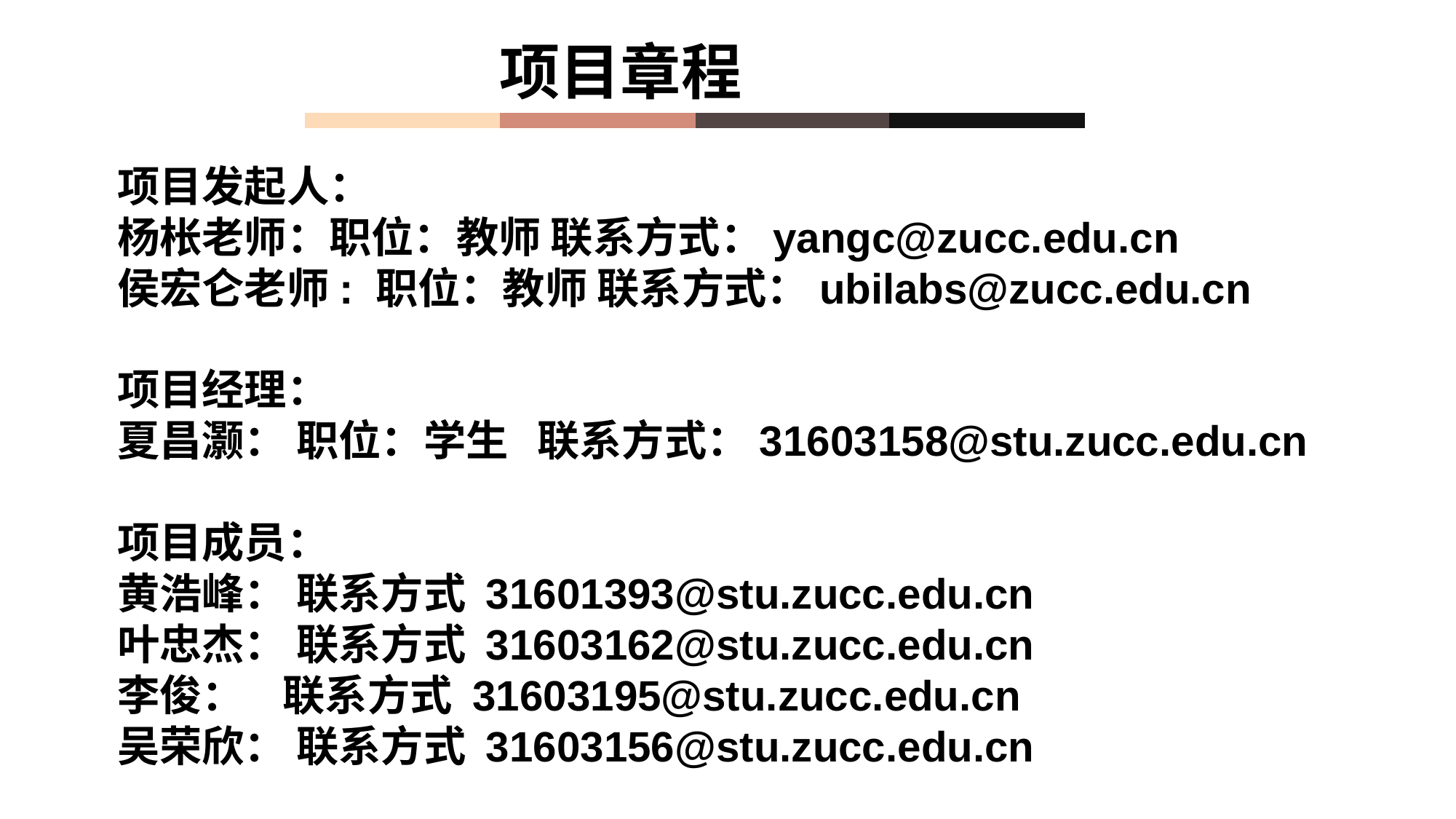

项目章程
项目发起人：
杨枨老师：职位：教师 联系方式：yangc@zucc.edu.cn
侯宏仑老师: 职位：教师 联系方式：ubilabs@zucc.edu.cn

项目经理：
夏昌灏： 职位：学生   联系方式：31603158@stu.zucc.edu.cn

项目成员：
黄浩峰： 联系方式 31601393@stu.zucc.edu.cn
叶忠杰： 联系方式 31603162@stu.zucc.edu.cn
李俊：    联系方式 31603195@stu.zucc.edu.cn
吴荣欣： 联系方式 31603156@stu.zucc.edu.cn